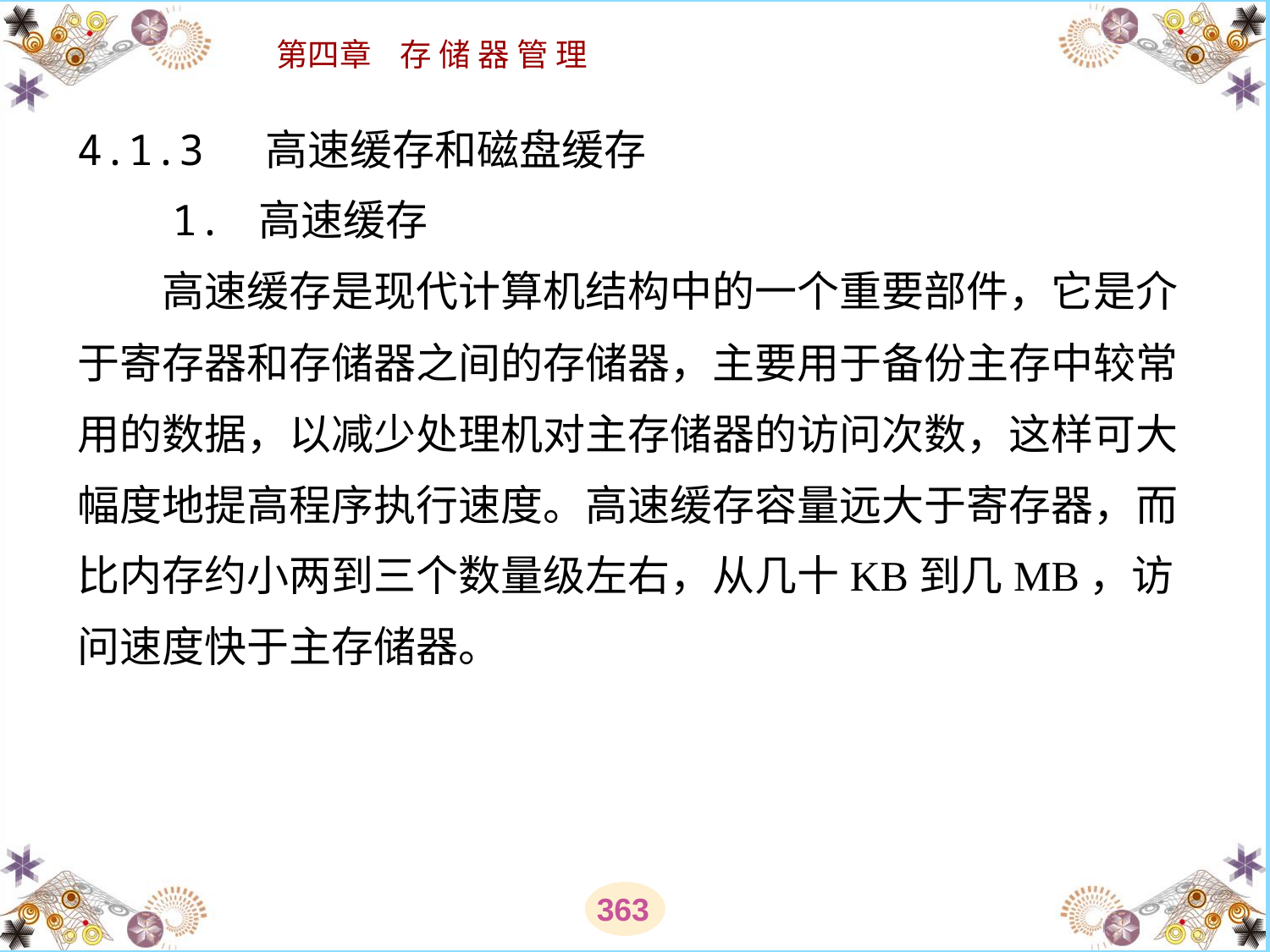

# 4.1.3  高速缓存和磁盘缓存 　　1. 高速缓存 　　高速缓存是现代计算机结构中的一个重要部件，它是介于寄存器和存储器之间的存储器，主要用于备份主存中较常用的数据，以减少处理机对主存储器的访问次数，这样可大幅度地提高程序执行速度。高速缓存容量远大于寄存器，而比内存约小两到三个数量级左右，从几十KB到几MB，访问速度快于主存储器。